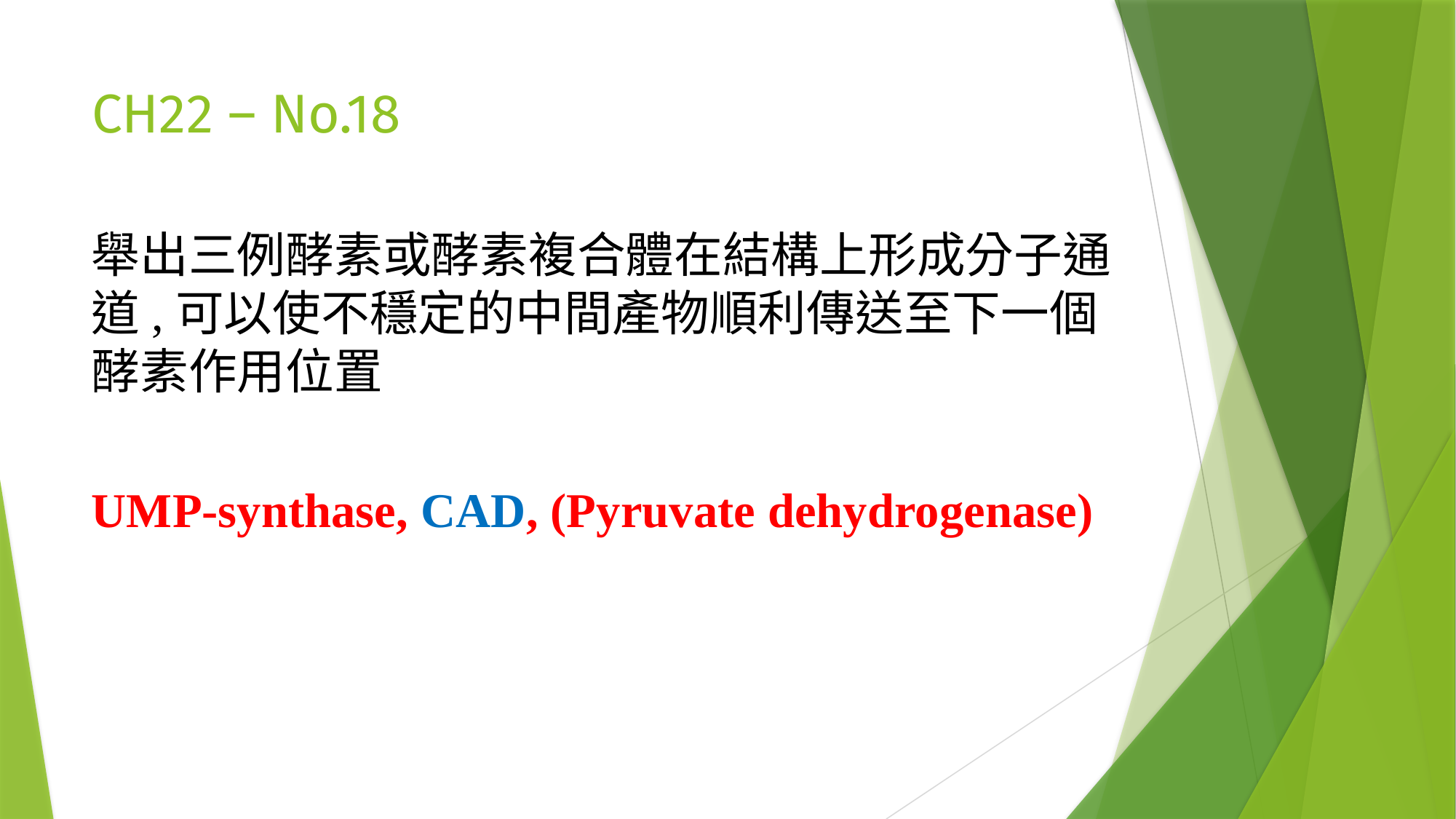

# CH22 – No.18
舉出三例酵素或酵素複合體在結構上形成分子通道,可以使不穩定的中間產物順利傳送至下一個酵素作用位置

UMP-synthase, CAD, (Pyruvate dehydrogenase)